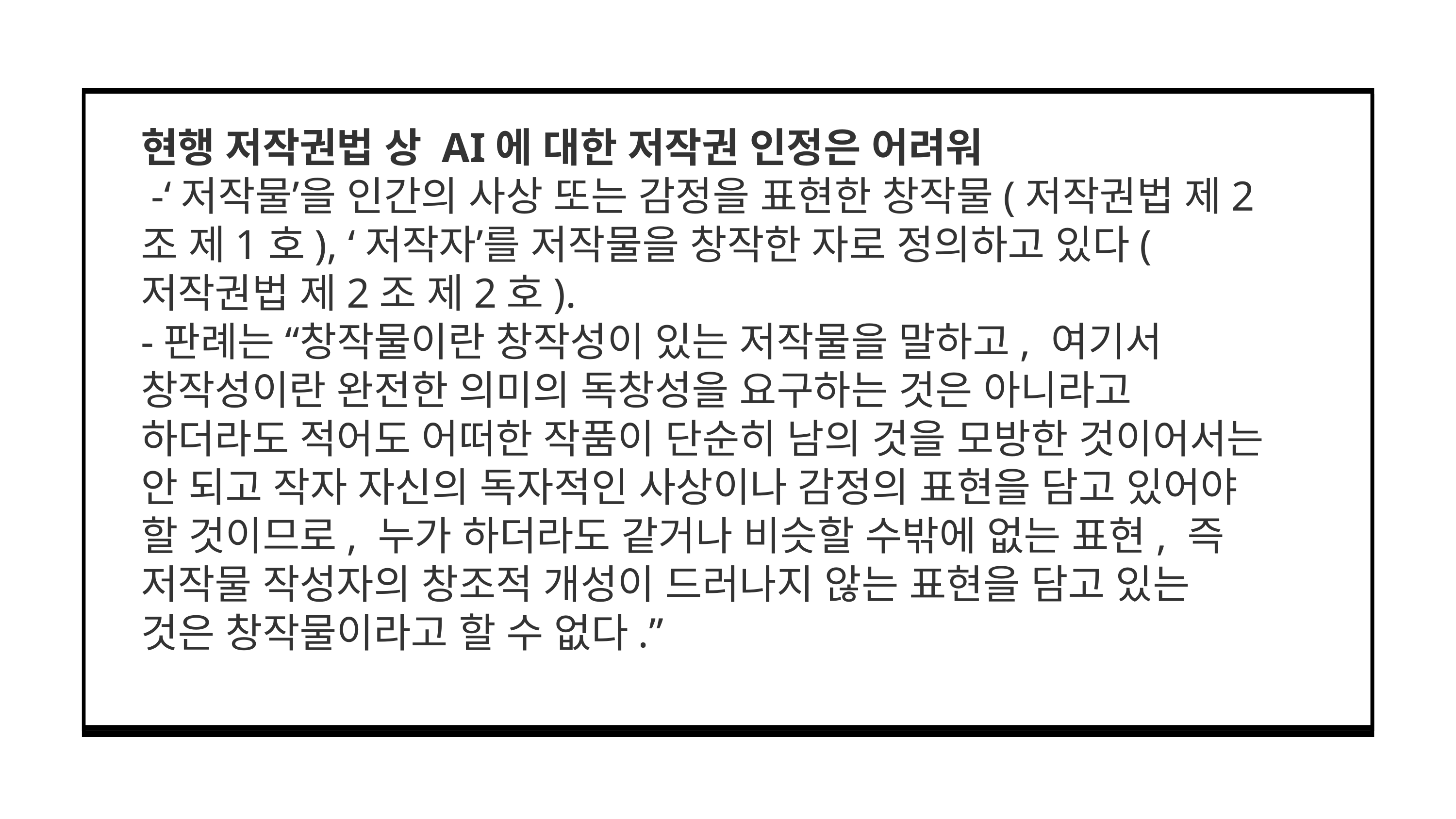

현행 저작권법 상 AI에 대한 저작권 인정은 어려워
 -‘저작물’을 인간의 사상 또는 감정을 표현한 창작물(저작권법 제2조 제1호), ‘저작자’를 저작물을 창작한 자로 정의하고 있다(저작권법 제2조 제2호).
-판례는 “창작물이란 창작성이 있는 저작물을 말하고, 여기서 창작성이란 완전한 의미의 독창성을 요구하는 것은 아니라고 하더라도 적어도 어떠한 작품이 단순히 남의 것을 모방한 것이어서는 안 되고 작자 자신의 독자적인 사상이나 감정의 표현을 담고 있어야 할 것이므로, 누가 하더라도 같거나 비슷할 수밖에 없는 표현, 즉 저작물 작성자의 창조적 개성이 드러나지 않는 표현을 담고 있는 것은 창작물이라고 할 수 없다.”

타이머 설정은 0~9까지의
숫자를 누르세요
흐릿한 효과는 B
꽃가루 효과는 C

드럼 소리 효과는 D
물방울 효과는 O

음소거는 Q
닫기는 X